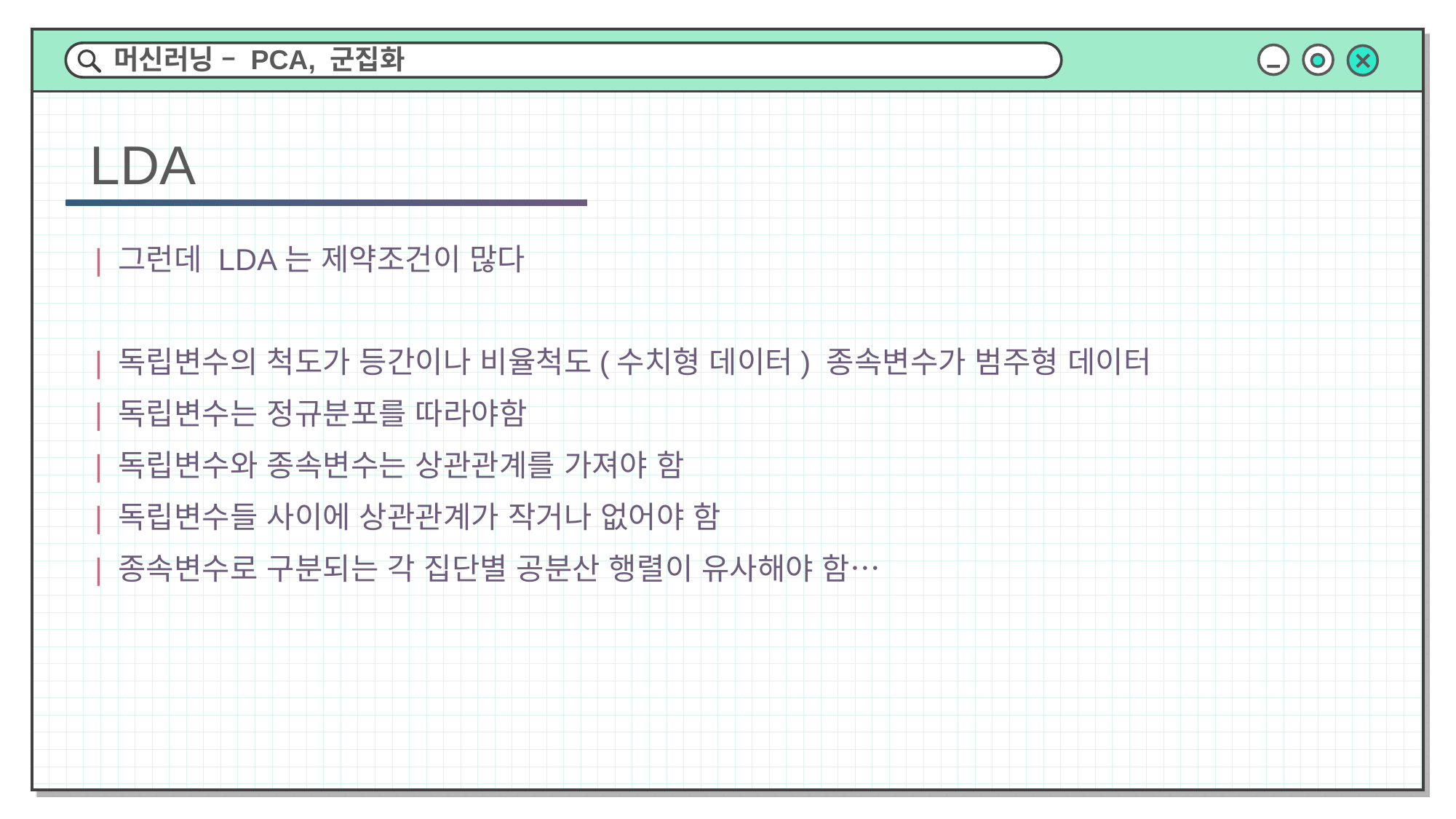

머신러닝 – PCA, 군집화

LDA

| 그런데 LDA는 제약조건이 많다

| 독립변수의 척도가 등간이나 비율척도(수치형 데이터) 종속변수가 범주형 데이터
| 독립변수는 정규분포를 따라야함
| 독립변수와 종속변수는 상관관계를 가져야 함
| 독립변수들 사이에 상관관계가 작거나 없어야 함
| 종속변수로 구분되는 각 집단별 공분산 행렬이 유사해야 함…